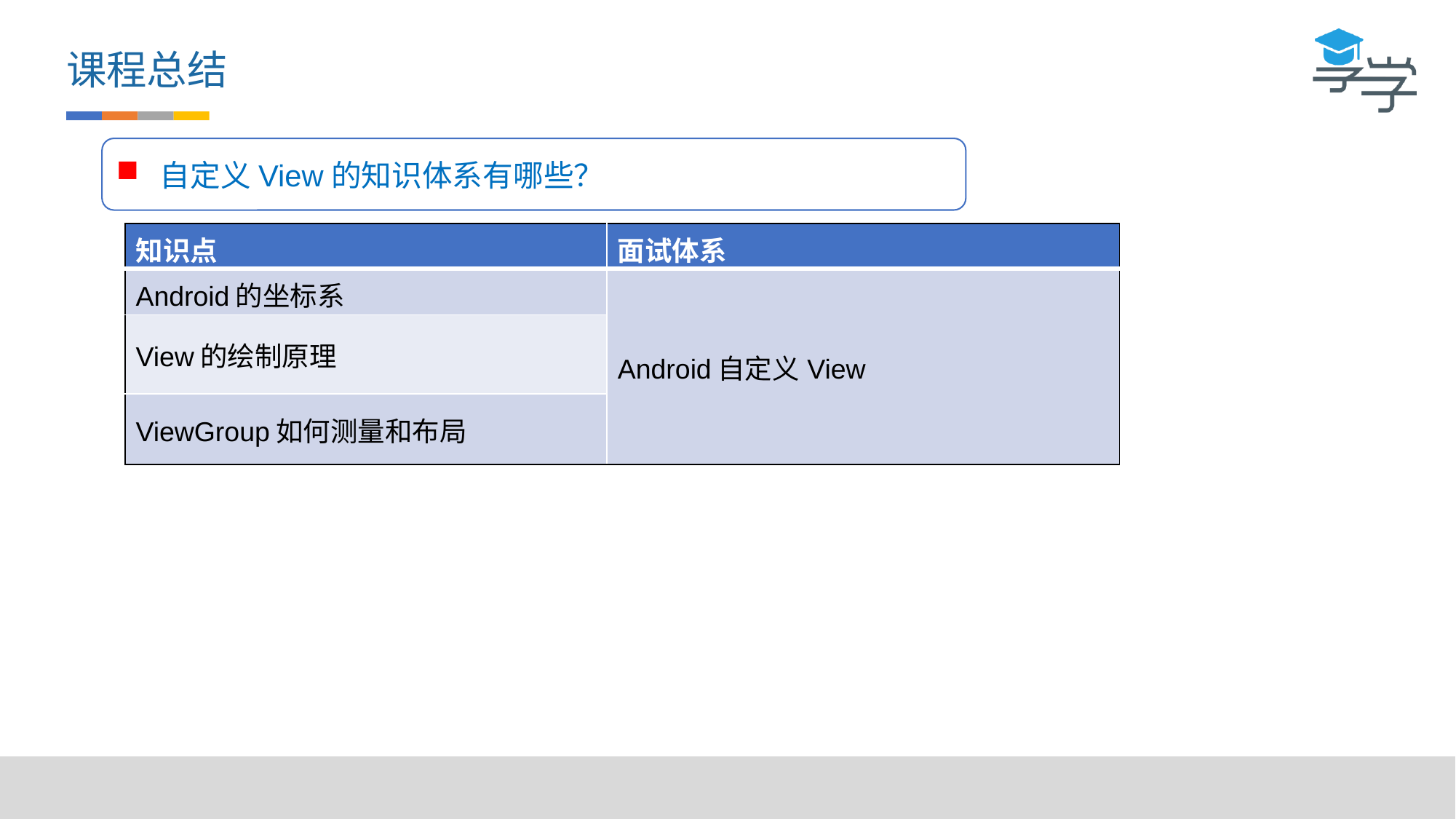

课程总结

  自定义View的知识体系有哪些？
| 知识点 | 面试体系 |
| --- | --- |
| Android的坐标系 | Android自定义View |
| View的绘制原理 |  |
| ViewGroup如何测量和布局 |  |